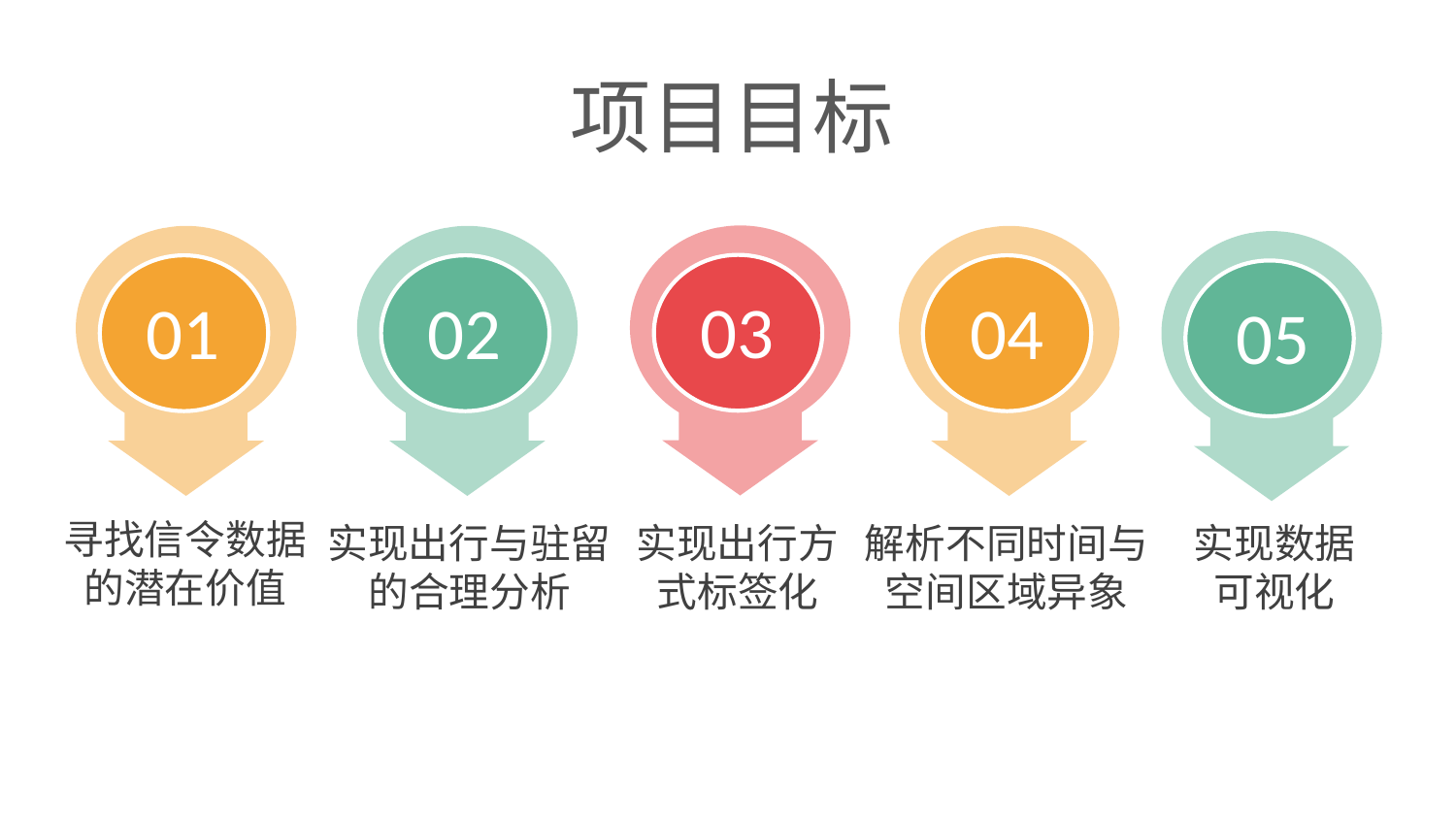

项目目标

03

01

02

04

05
寻找信令数据
的潜在价值
解析不同时间与
空间区域异象
实现出行方
式标签化
实现出行与驻留
的合理分析
实现数据
可视化